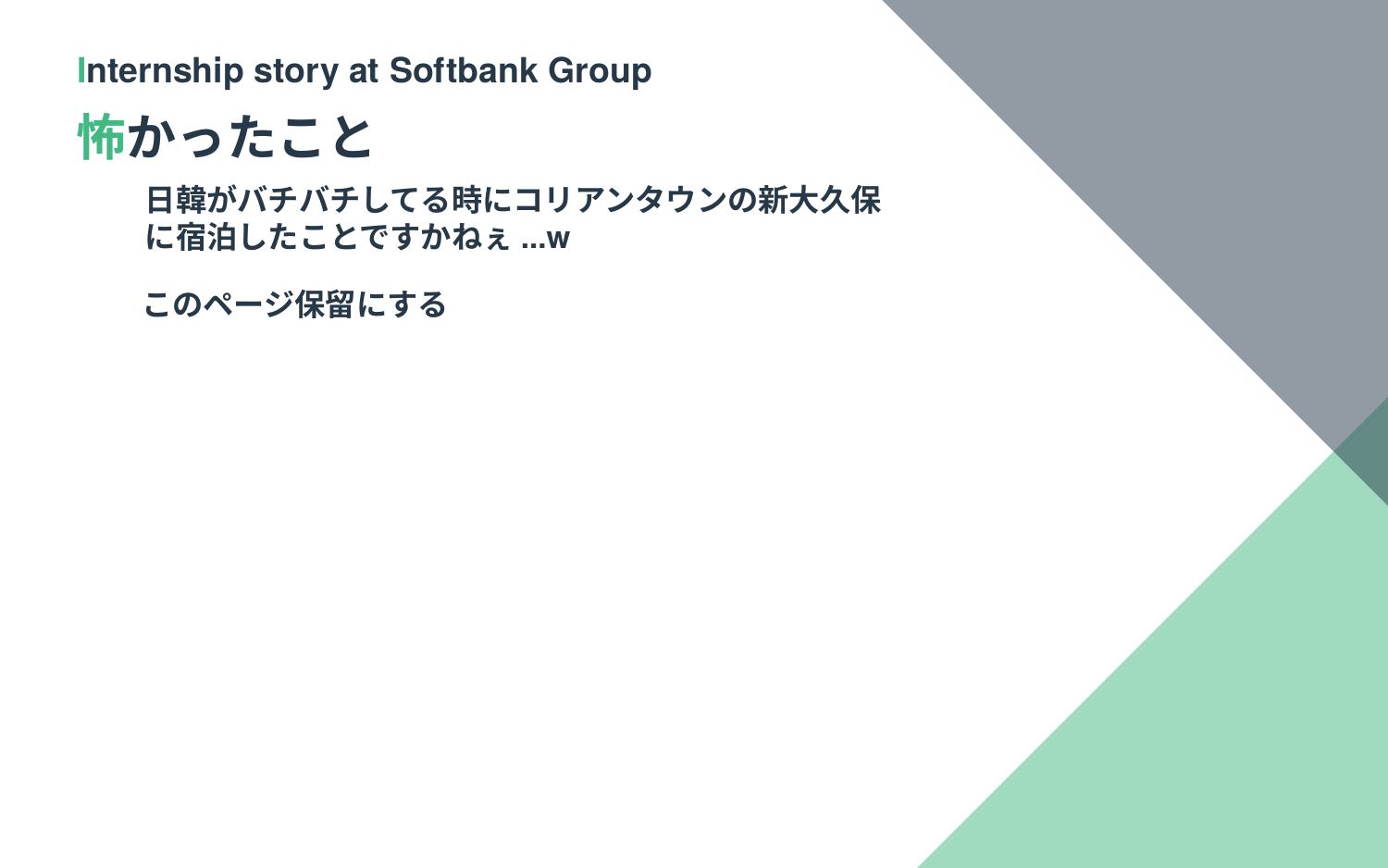

Internship story at Softbank Group
怖かったこと
日韓がバチバチしてる時にコリアンタウンの新大久保
に宿泊したことですかねぇ...w
このページ保留にする